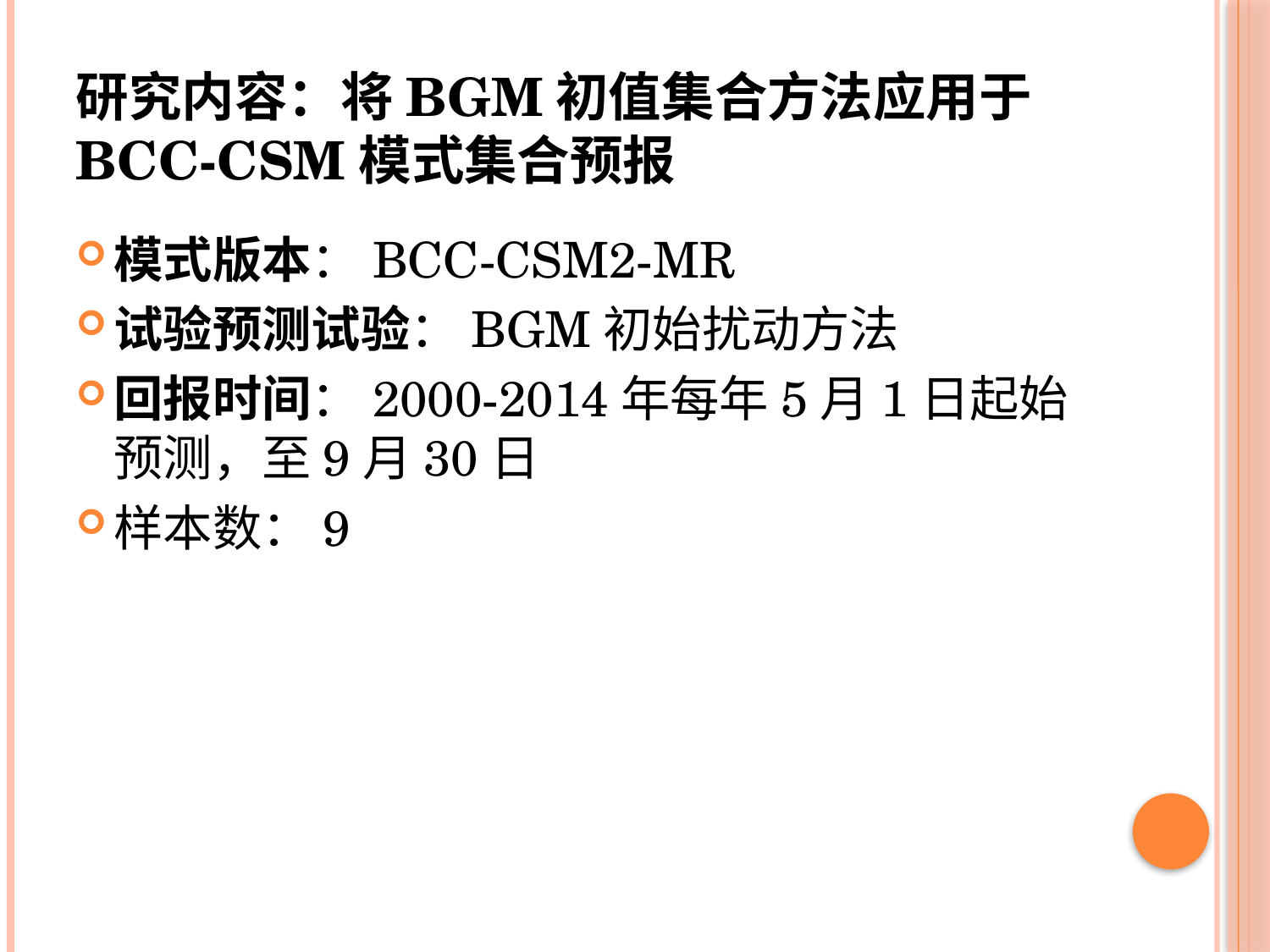

# 研究内容：将BGM初值集合方法应用于BCC-CSM模式集合预报
模式版本：BCC-CSM2-MR
试验预测试验：BGM初始扰动方法
回报时间：2000-2014年每年5月1日起始预测，至9月30日
样本数：9